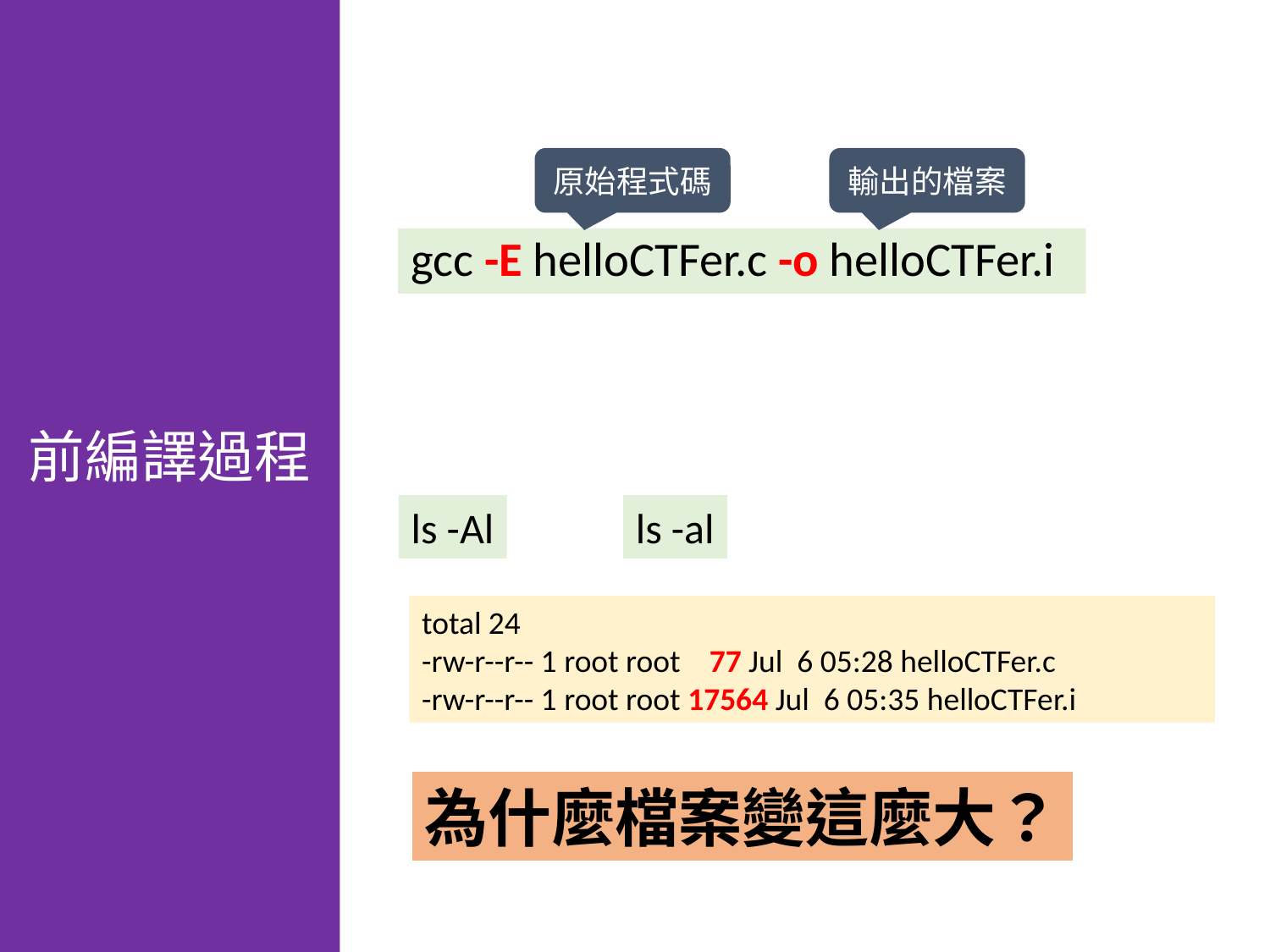

前編譯過程

原始程式碼
輸出的檔案
gcc -E helloCTFer.c -o helloCTFer.i
ls -Al
ls -al
total 24
-rw-r--r-- 1 root root    77 Jul  6 05:28 helloCTFer.c
-rw-r--r-- 1 root root 17564 Jul  6 05:35 helloCTFer.i
為什麼檔案變這麼大？